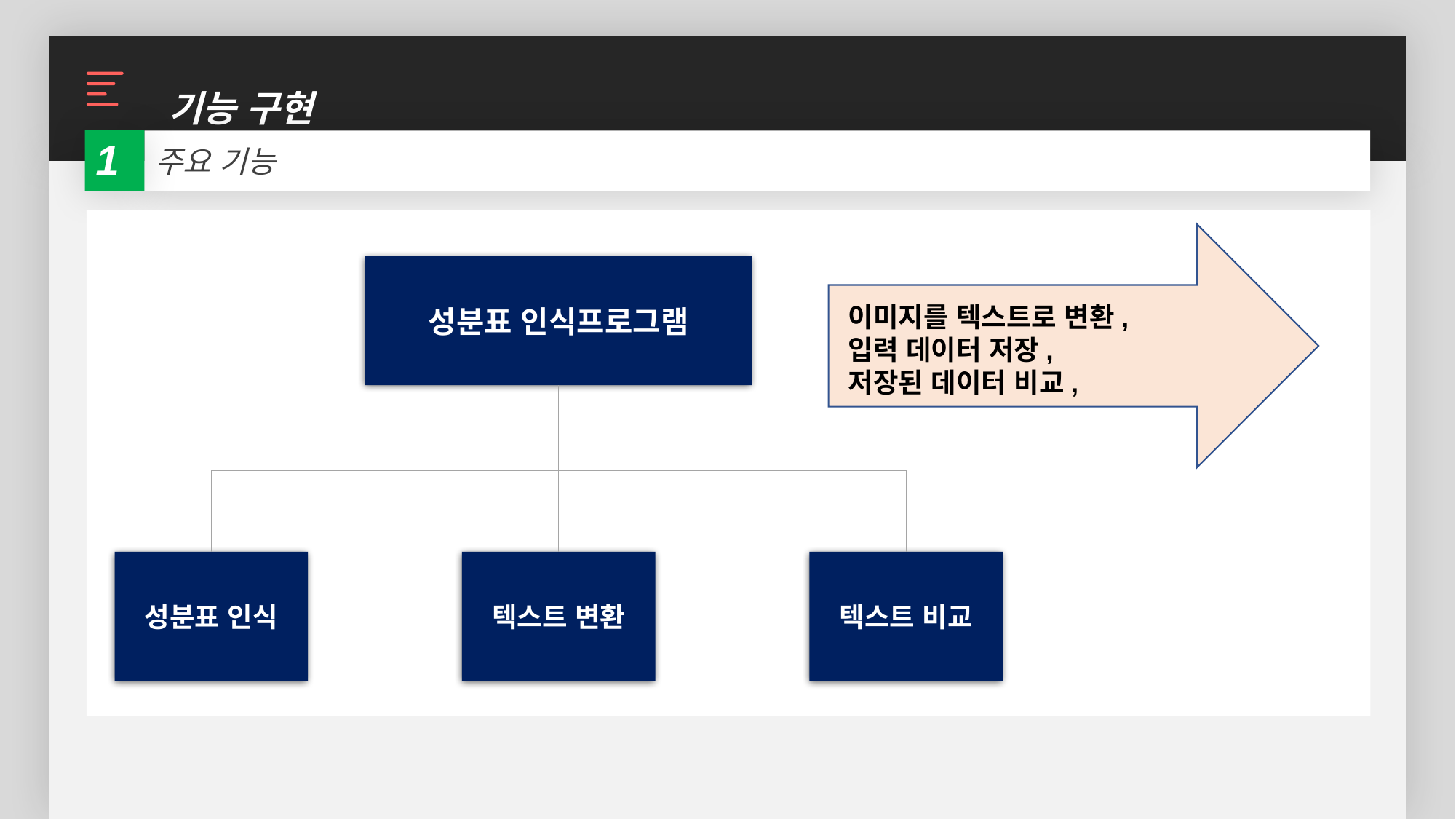

기능 구현

1

주요 기능

성분표 인식프로그램
성분표 인식
텍스트 변환
텍스트 비교
이미지를 텍스트로 변환,
입력 데이터 저장,
저장된 데이터 비교,